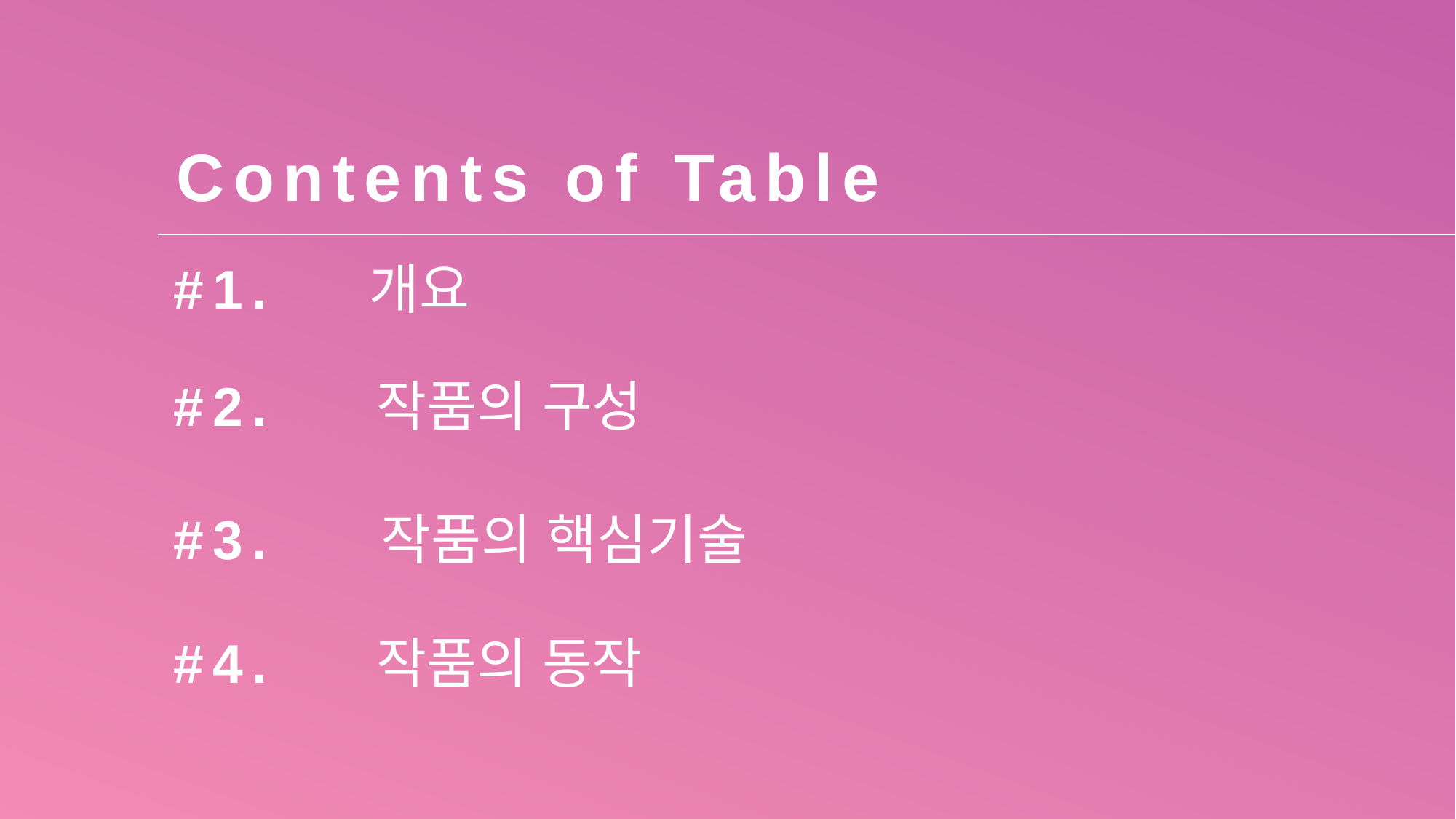

Contents of Table
개요
#1.
작품의 구성
#2.
작품의 핵심기술
#3.
작품의 동작
#4.